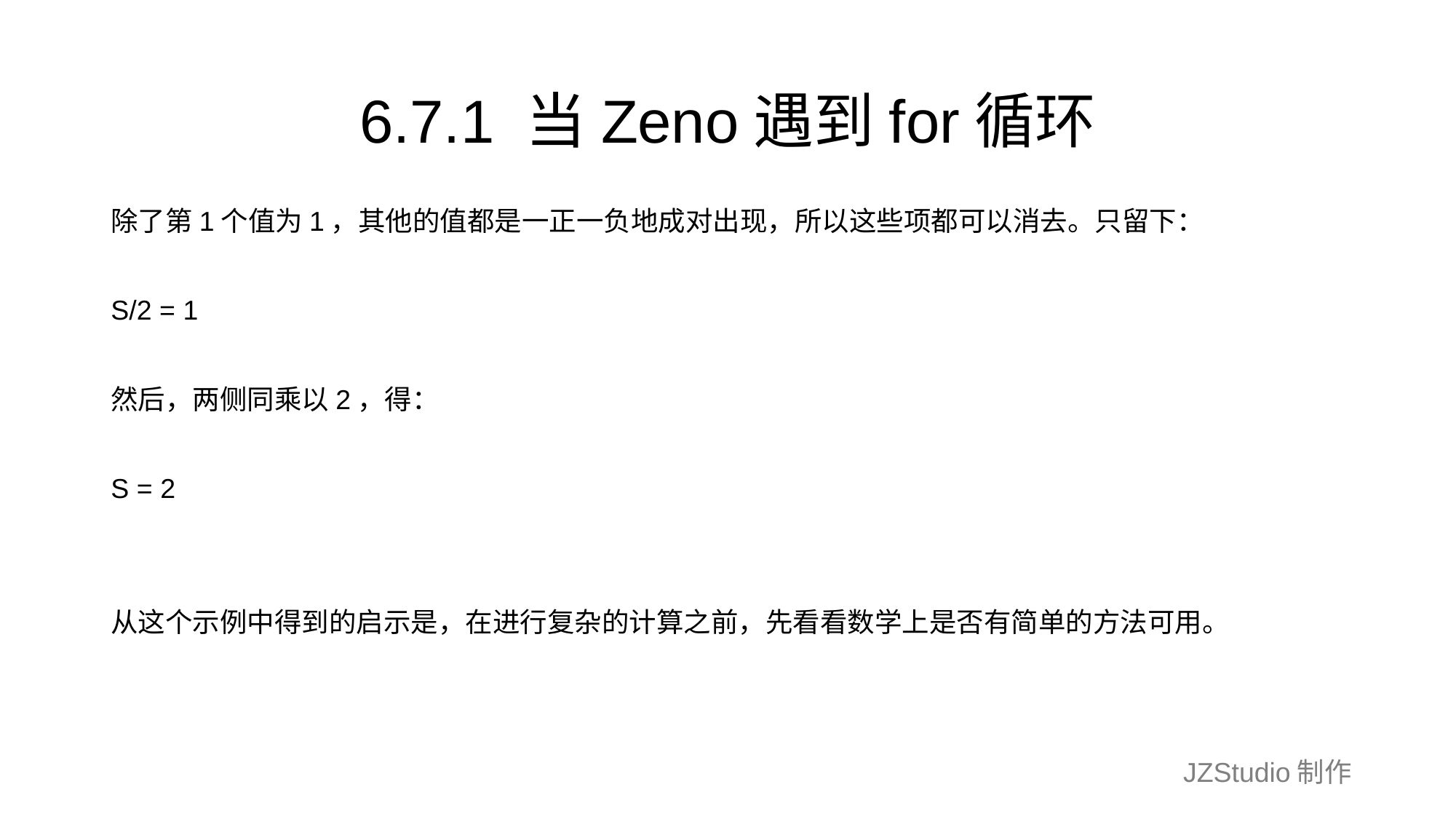

# 6.7.1 当Zeno遇到for循环
除了第1个值为1，其他的值都是一正一负地成对出现，所以这些项都可以消去。只留下：

S/2 = 1

然后，两侧同乘以2，得：

S = 2

从这个示例中得到的启示是，在进行复杂的计算之前，先看看数学上是否有简单的方法可用。